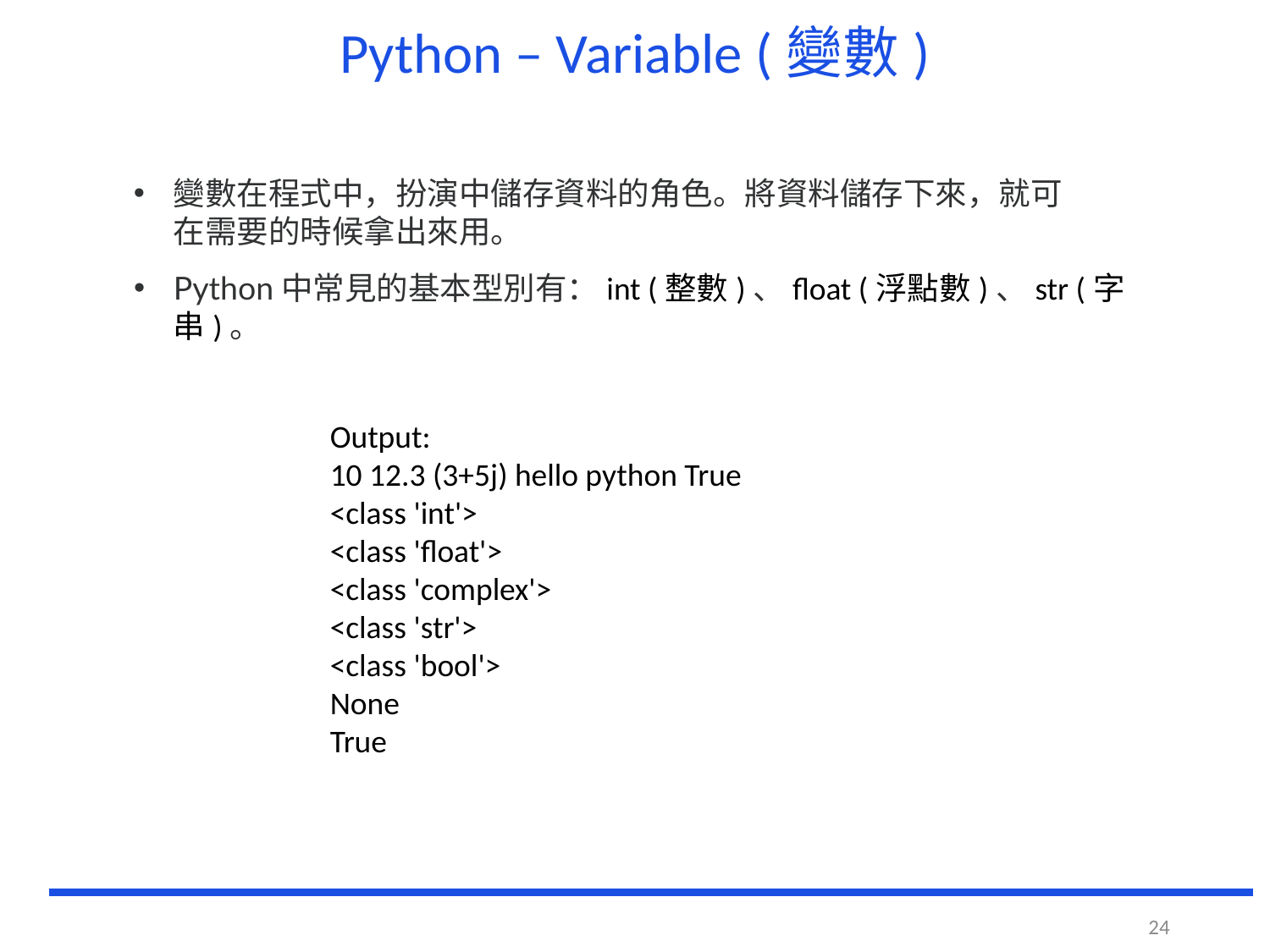

# Python – Variable (變數)
變數在程式中，扮演中儲存資料的角色。將資料儲存下來，就可在需要的時候拿出來用。
Python中常見的基本型別有：int (整數)、float (浮點數)、str (字串)。
Output:﻿
10 12.3 (3+5j) hello python True
<class 'int'>
<class 'float'>
<class 'complex'>
<class 'str'>
<class 'bool'>
None
True
24